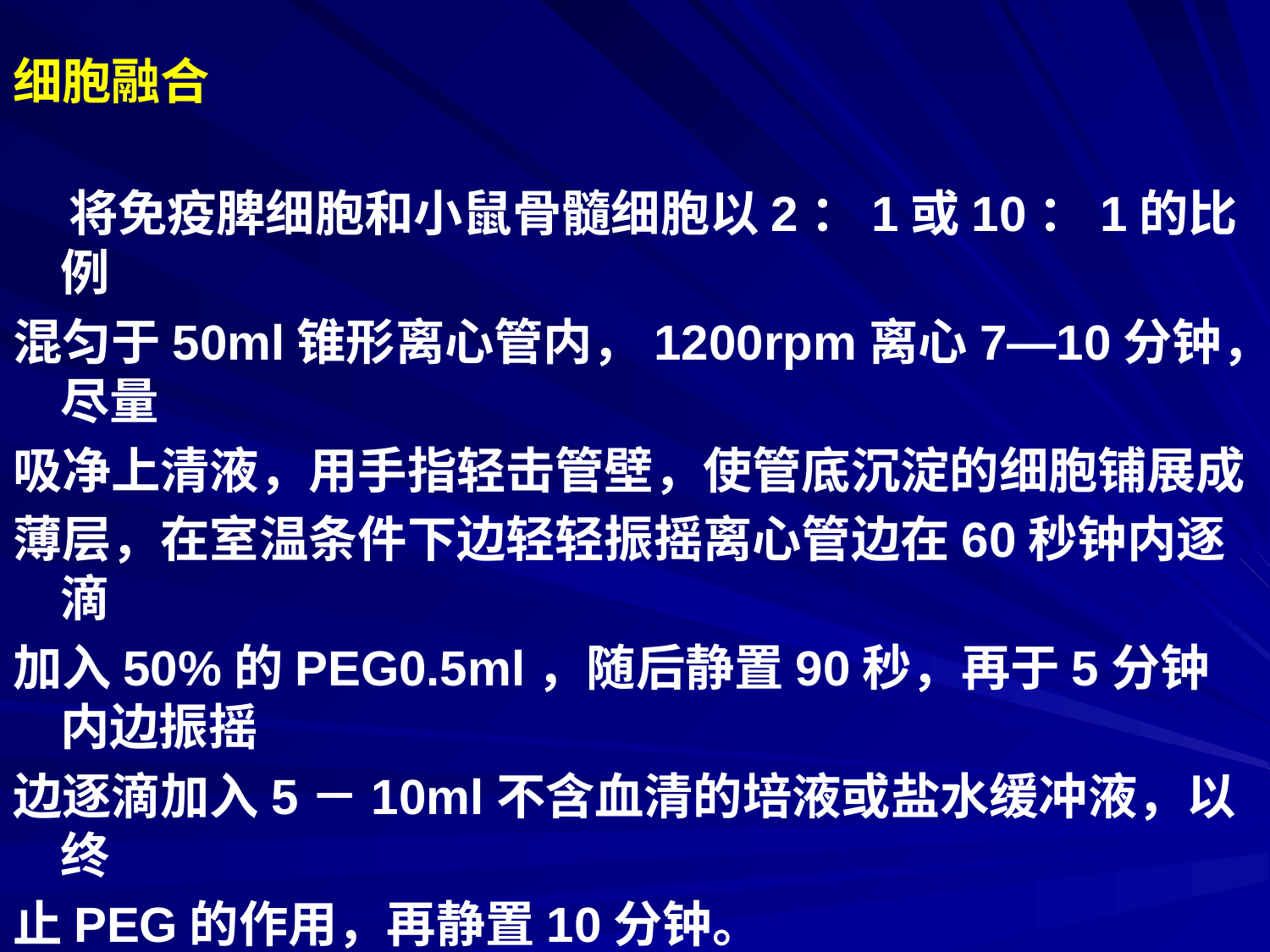

# 细胞融合
    将免疫脾细胞和小鼠骨髓细胞以2：1或10：1的比例
混匀于50ml锥形离心管内，1200rpm离心7—10分钟，尽量
吸净上清液，用手指轻击管壁，使管底沉淀的细胞铺展成
薄层，在室温条件下边轻轻振摇离心管边在60秒钟内逐滴
加入50%的PEG0.5ml，随后静置90秒，再于5分钟内边振摇
边逐滴加入5－10ml不含血清的培液或盐水缓冲液，以终
止PEG的作用，再静置10分钟。